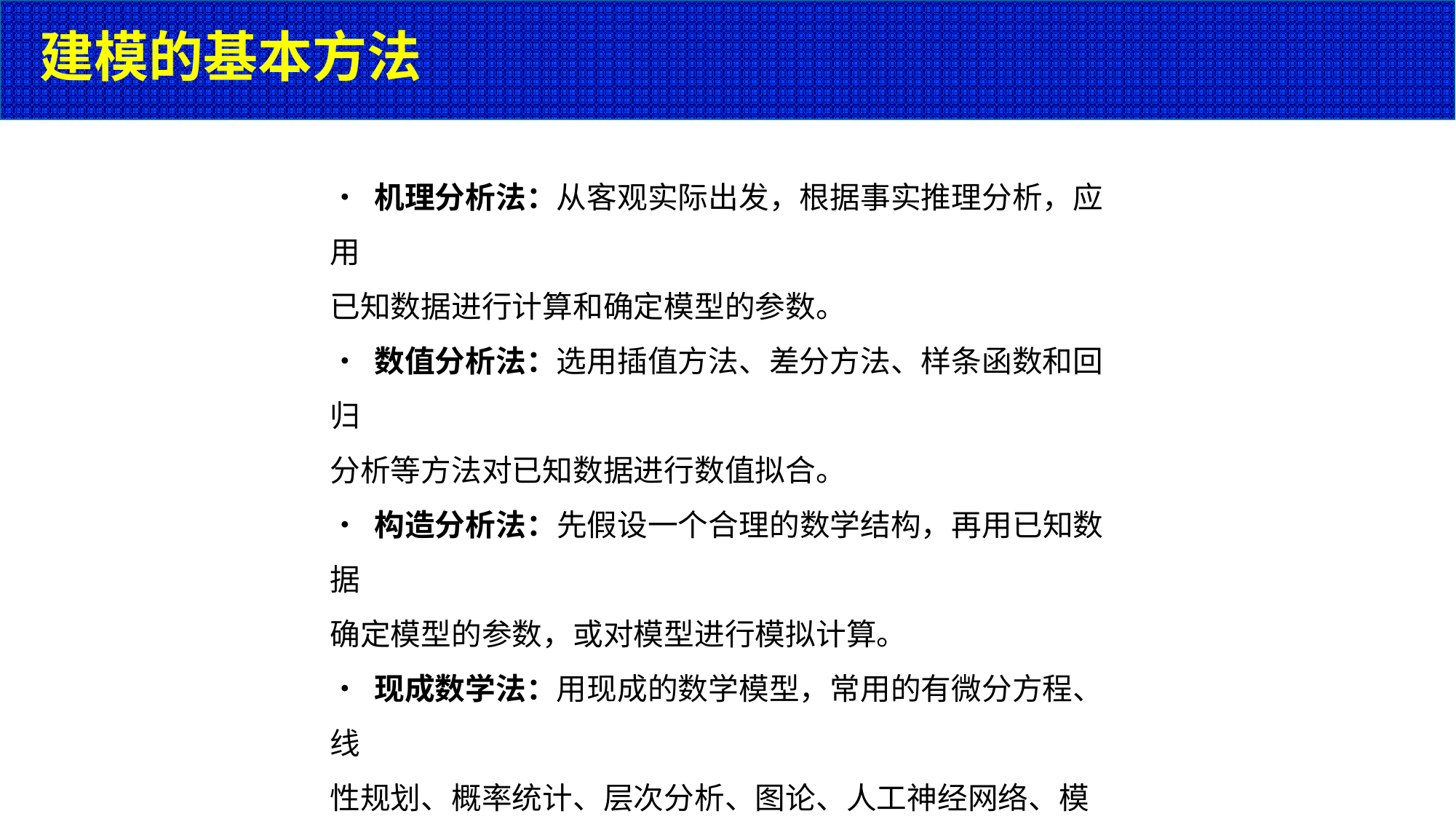

# 建模的基本方法

• 机理分析法：从客观实际出发，根据事实推理分析，应用
已知数据进行计算和确定模型的参数。
• 数值分析法：选用插值方法、差分方法、样条函数和回归
分析等方法对已知数据进行数值拟合。
• 构造分析法：先假设一个合理的数学结构，再用已知数据
确定模型的参数，或对模型进行模拟计算。
• 现成数学法：用现成的数学模型，常用的有微分方程、线
性规划、概率统计、层次分析、图论、人工神经网络、模
糊数学、灰色系统理论等。
• 直观分析法：通过对图形和数据的直观分析，对参数进行
估计和计算，并对结果进行模拟。